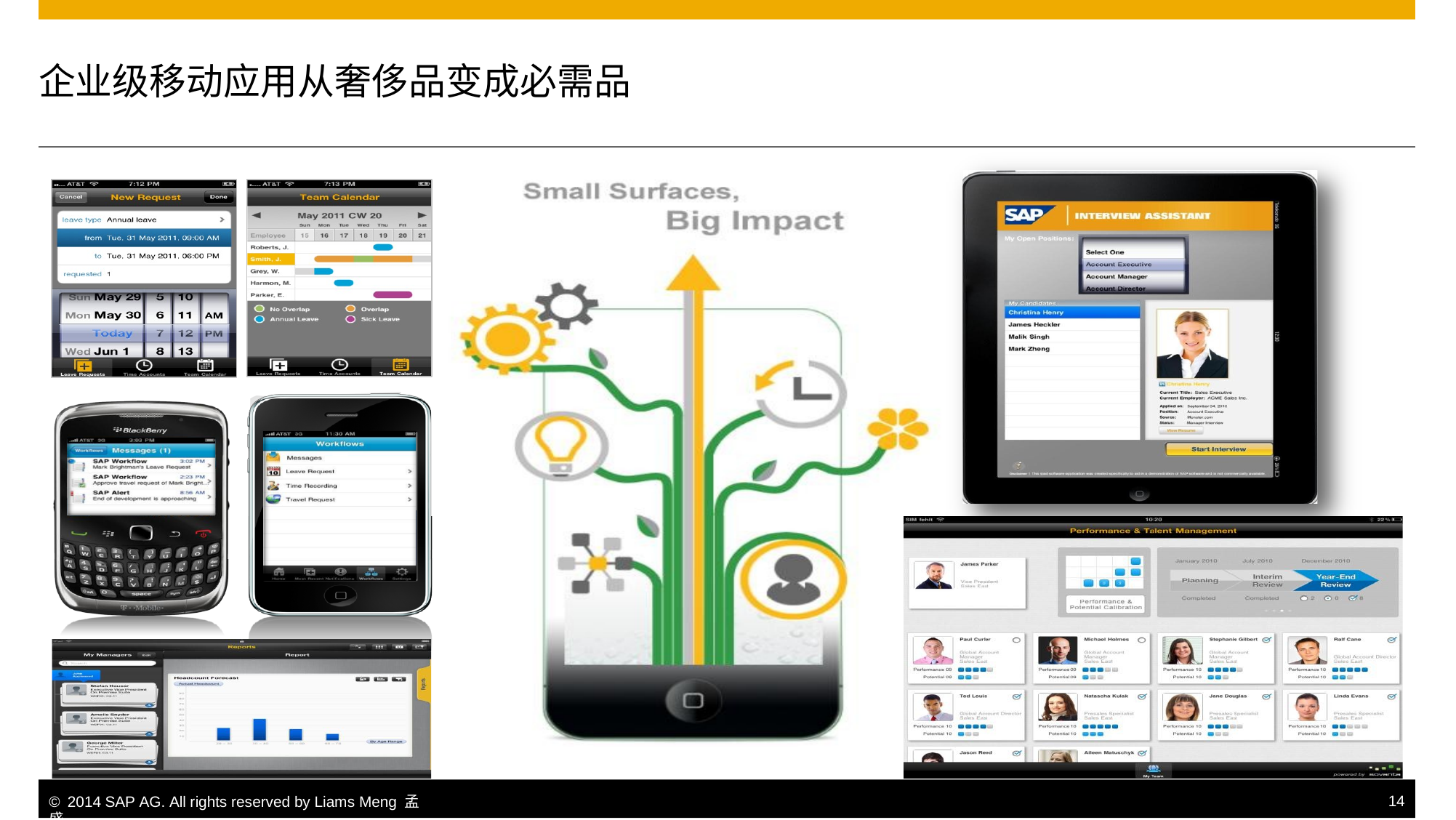

企业级移动应用从奢侈品变成必需品

© 2014 SAP AG. All rights reserved by Liams Meng 孟盛.
14